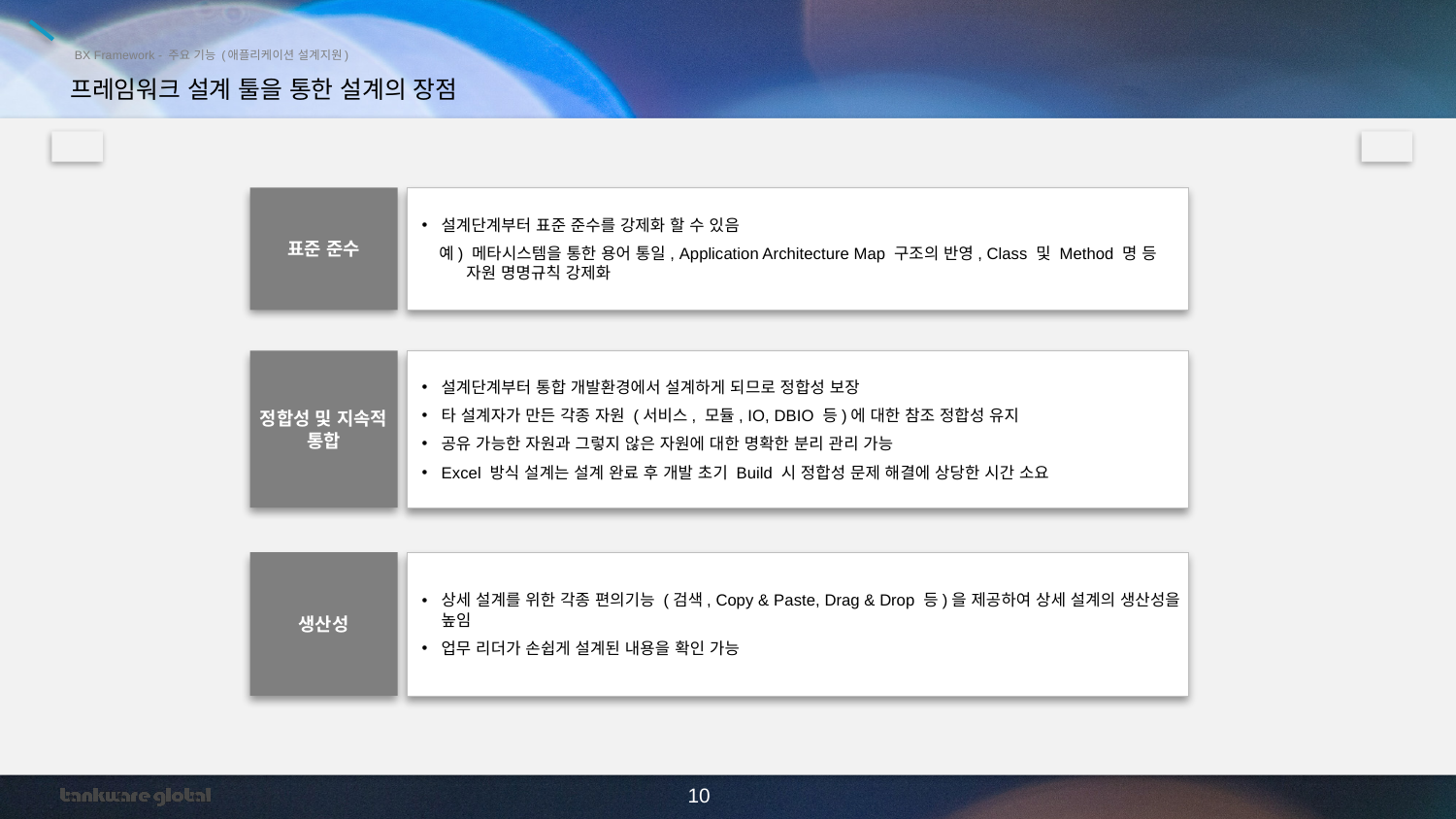

BX Framework - 주요 기능 (애플리케이션 설계지원)
프레임워크 설계 툴을 통한 설계의 장점

표준 준수
설계단계부터 표준 준수를 강제화 할 수 있음
예) 메타시스템을 통한 용어 통일, Application Architecture Map 구조의 반영, Class 및 Method 명 등 자원 명명규칙 강제화

정합성 및 지속적 통합
설계단계부터 통합 개발환경에서 설계하게 되므로 정합성 보장
타 설계자가 만든 각종 자원 (서비스, 모듈, IO, DBIO 등)에 대한 참조 정합성 유지
공유 가능한 자원과 그렇지 않은 자원에 대한 명확한 분리 관리 가능
Excel 방식 설계는 설계 완료 후 개발 초기 Build 시 정합성 문제 해결에 상당한 시간 소요
생산성
상세 설계를 위한 각종 편의기능 (검색, Copy & Paste, Drag & Drop 등)을 제공하여 상세 설계의 생산성을 높임
업무 리더가 손쉽게 설계된 내용을 확인 가능